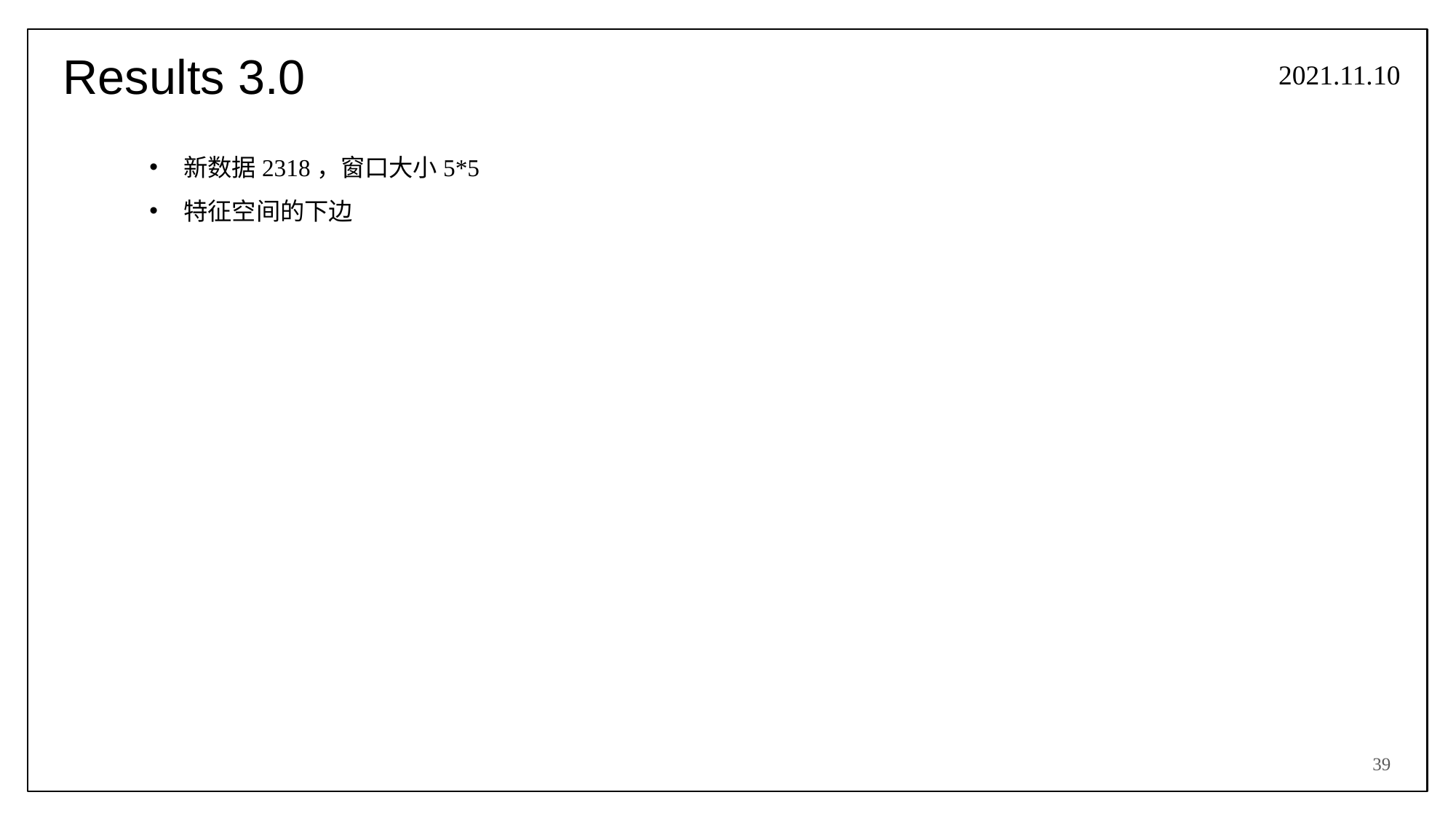

# Results 3.0
2021.11.10
新数据2318，窗口大小5*5
特征空间的下边
39